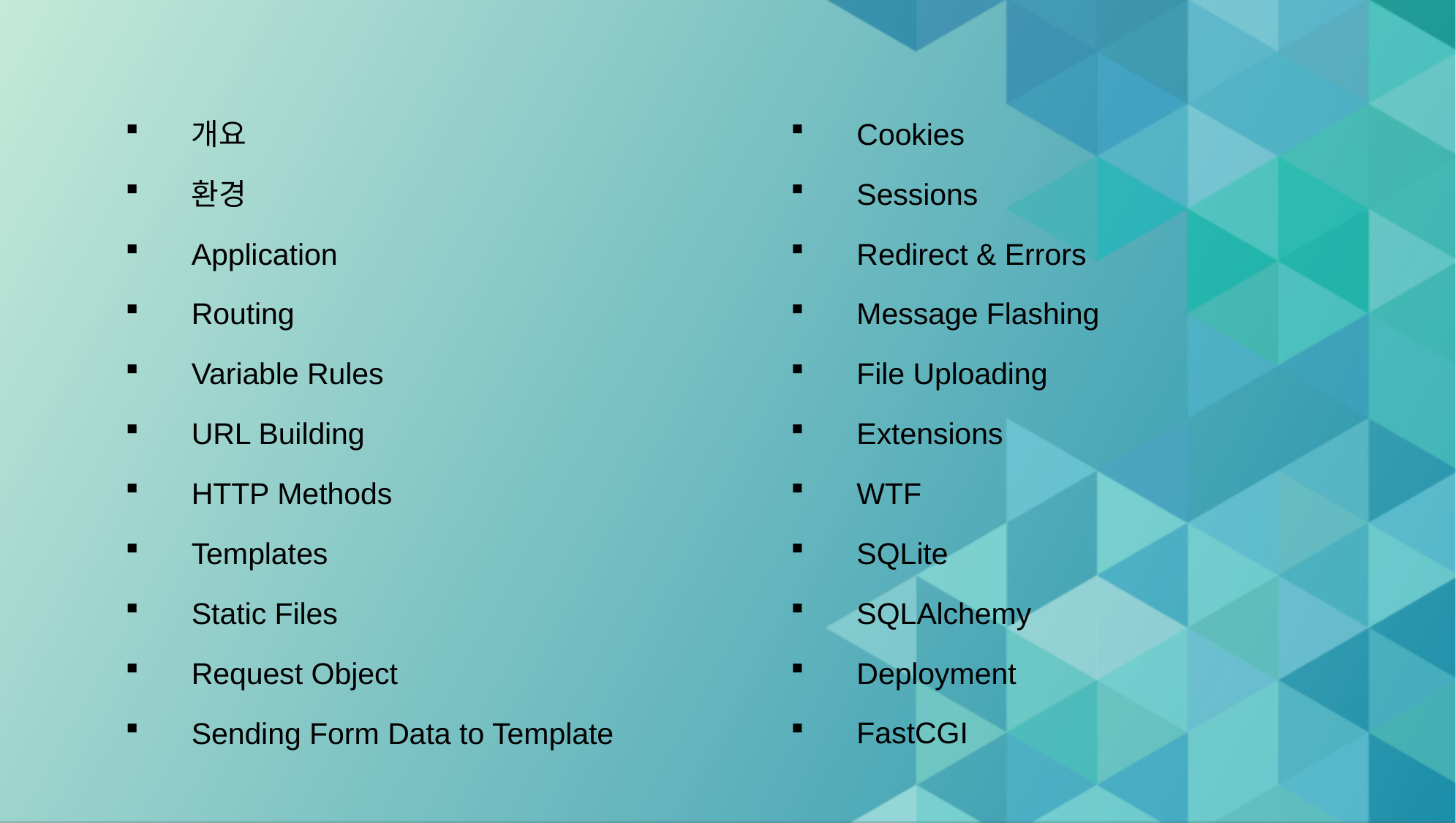

개요
환경
Application
Routing
Variable Rules
URL Building
HTTP Methods
Templates
Static Files
Request Object
Sending Form Data to Template

Cookies
Sessions
Redirect & Errors
Message Flashing
File Uploading
Extensions
WTF
SQLite
SQLAlchemy
Deployment
FastCGI